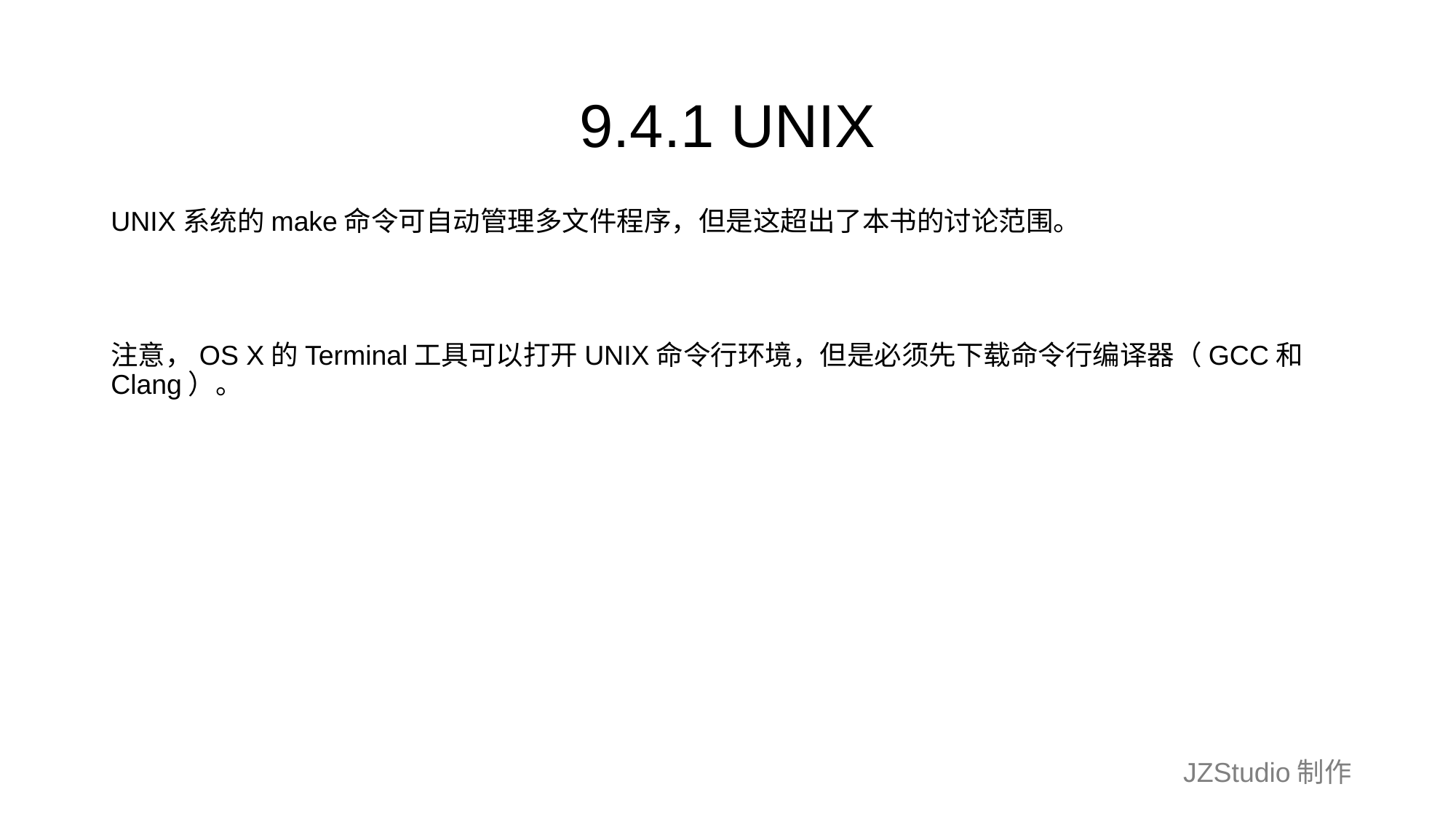

# 9.4.1 UNIX
UNIX系统的make命令可自动管理多文件程序，但是这超出了本书的讨论范围。

注意，OS X的Terminal工具可以打开UNIX命令行环境，但是必须先下载命令行编译器（GCC和Clang）。